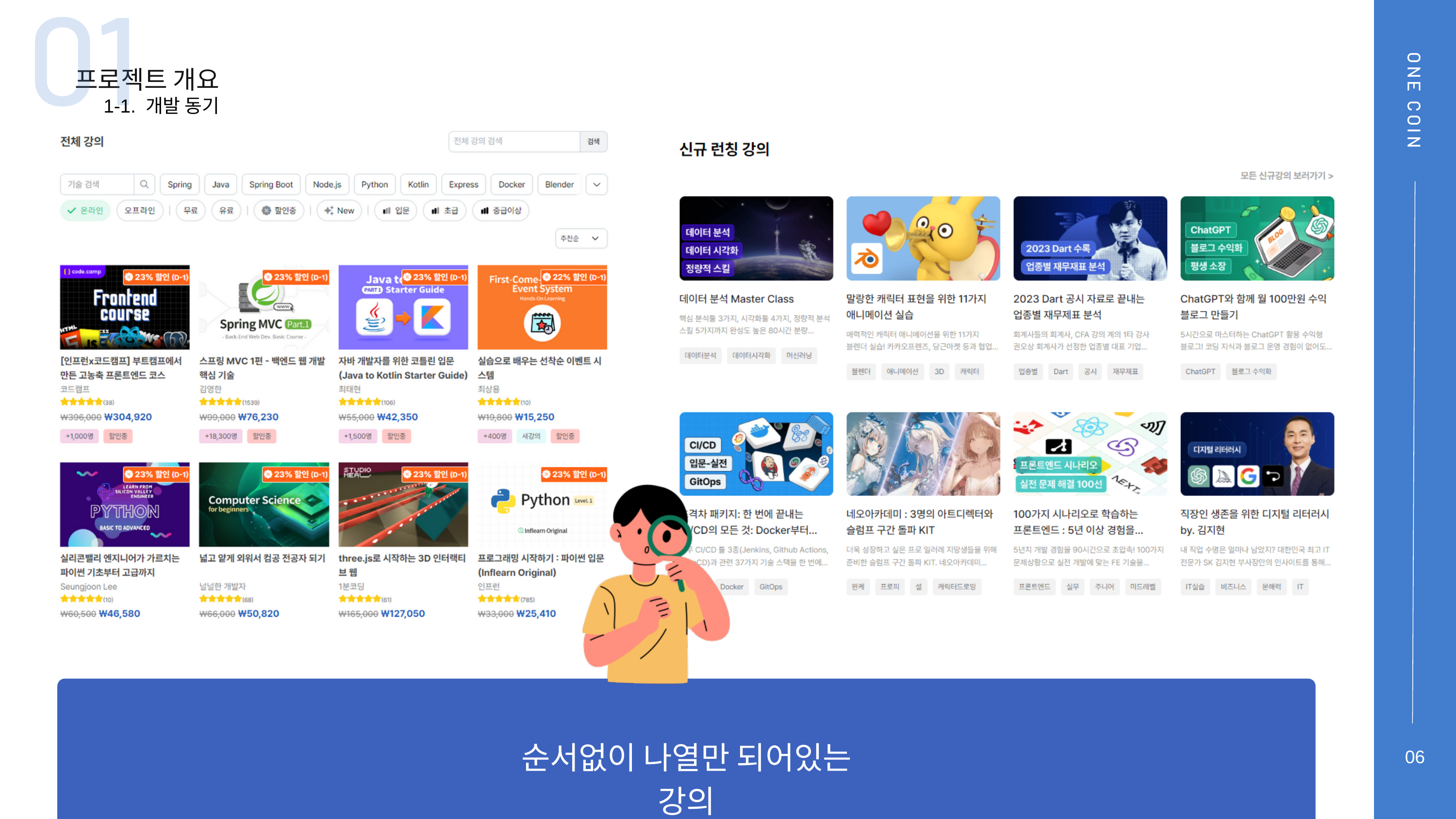

01
프로젝트 개요
1-1. 개발 동기
ONE COIN

순서없이 나열만 되어있는 강의
06